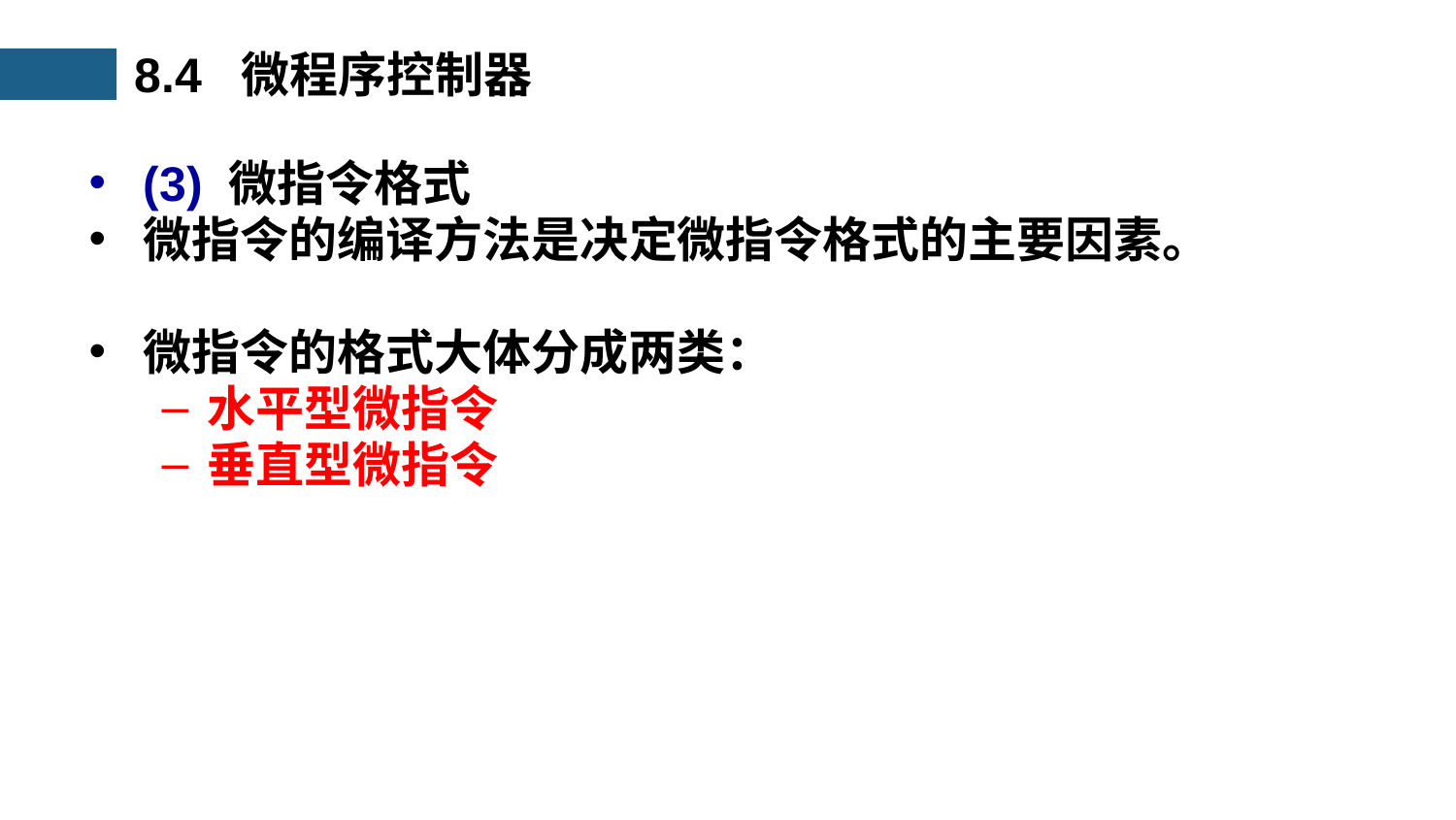

8.4  微程序控制器
(3) 微指令格式
微指令的编译方法是决定微指令格式的主要因素。

微指令的格式大体分成两类：
水平型微指令
垂直型微指令